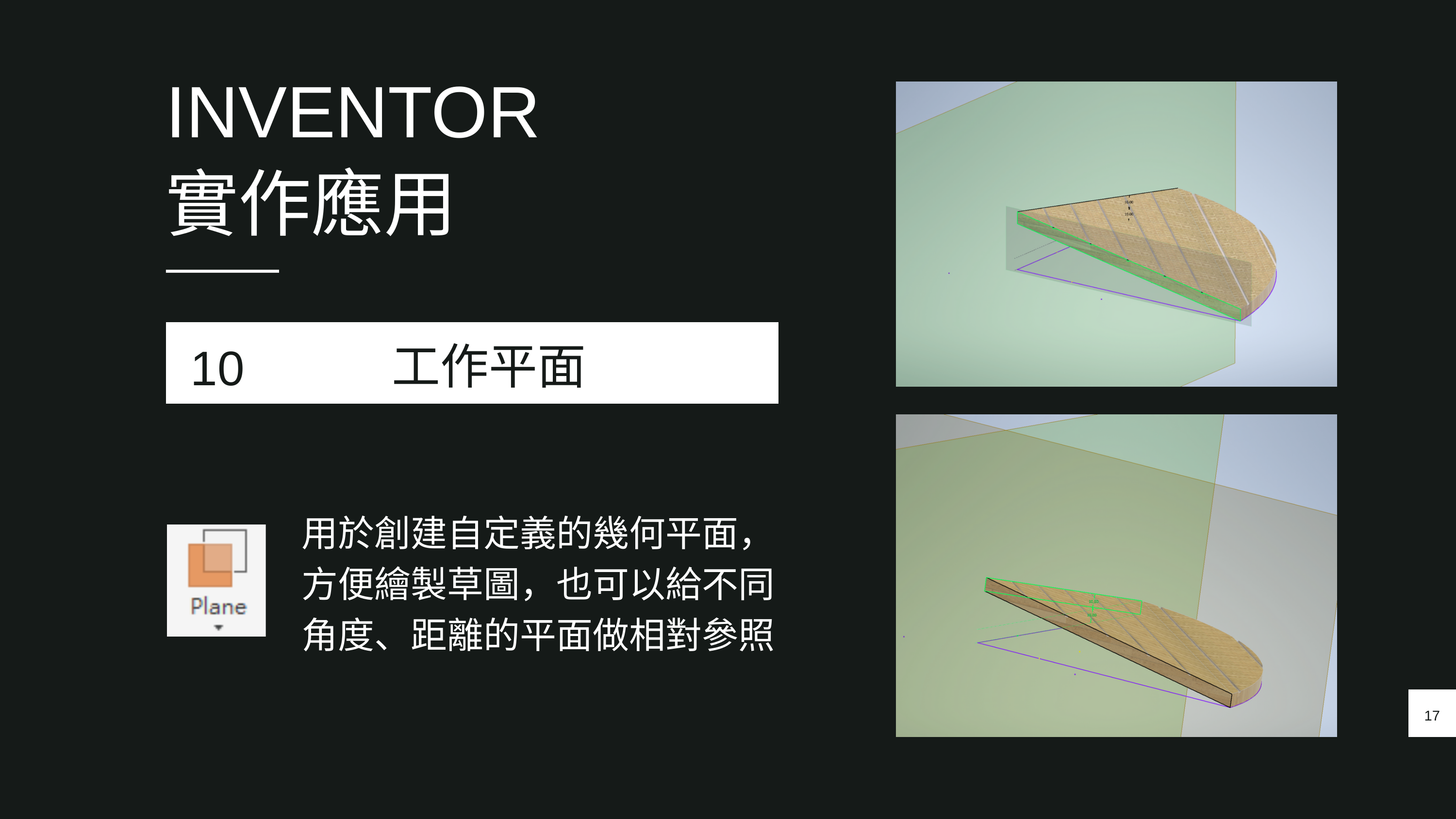

INVENTOR實作應用

  工作平面
10

用於創建自定義的幾何平面，方便繪製草圖，也可以給不同角度、距離的平面做相對參照

17